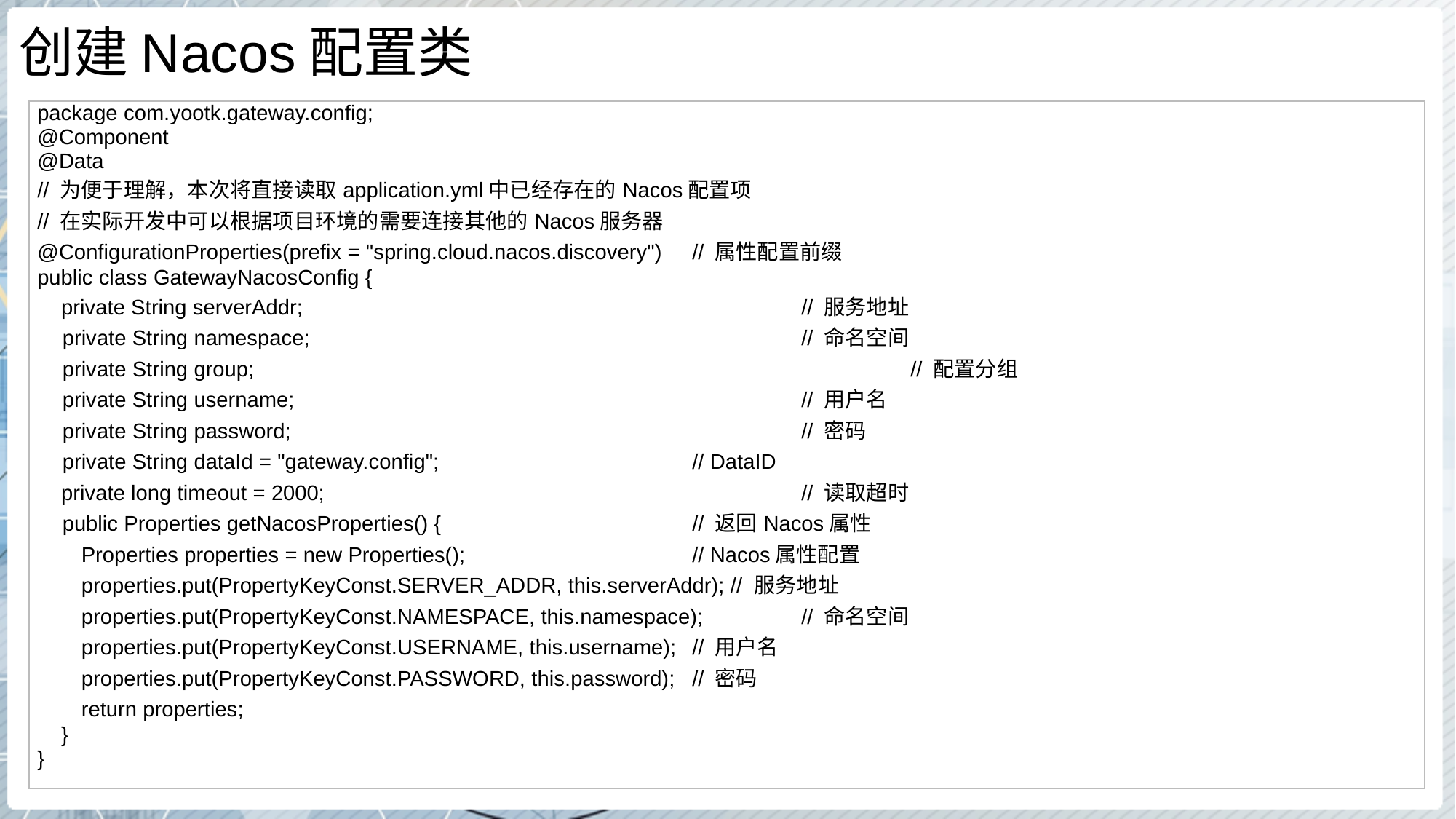

# 创建Nacos配置类
| package com.yootk.gateway.config; @Component @Data // 为便于理解，本次将直接读取application.yml中已经存在的Nacos配置项 // 在实际开发中可以根据项目环境的需要连接其他的Nacos服务器 @ConfigurationProperties(prefix = "spring.cloud.nacos.discovery") // 属性配置前缀 public class GatewayNacosConfig { private String serverAddr; // 服务地址 private String namespace; // 命名空间 private String group; // 配置分组 private String username; // 用户名 private String password; // 密码 private String dataId = "gateway.config"; // DataID private long timeout = 2000; // 读取超时 public Properties getNacosProperties() { // 返回Nacos属性 Properties properties = new Properties(); // Nacos属性配置 properties.put(PropertyKeyConst.SERVER\_ADDR, this.serverAddr); // 服务地址 properties.put(PropertyKeyConst.NAMESPACE, this.namespace); // 命名空间 properties.put(PropertyKeyConst.USERNAME, this.username); // 用户名 properties.put(PropertyKeyConst.PASSWORD, this.password); // 密码 return properties; } } |
| --- |